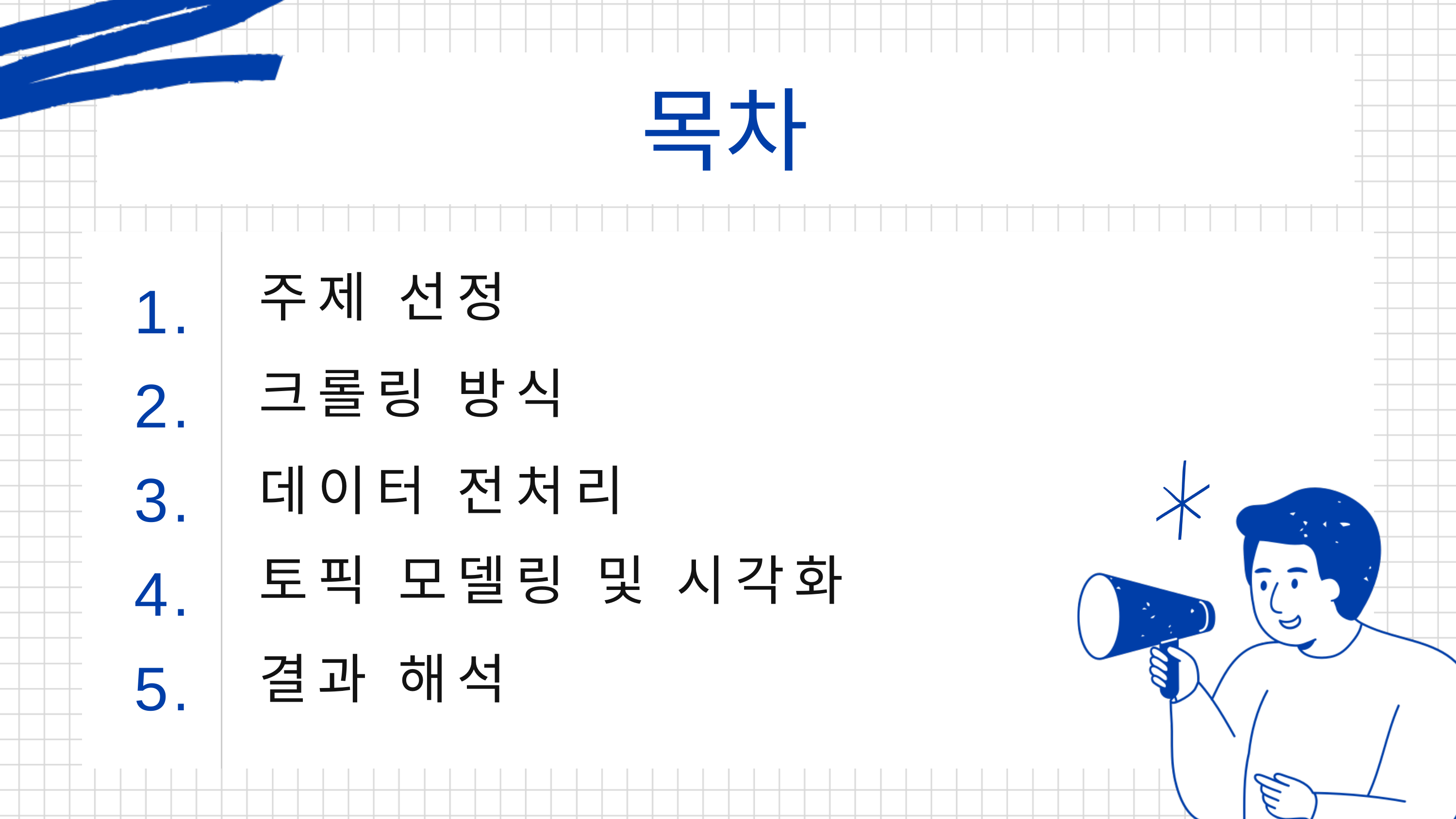

목차

주제 선정
1.
크롤링 방식
2.
데이터 전처리
3.

토픽 모델링 및 시각화
4.
결과 해석
5.